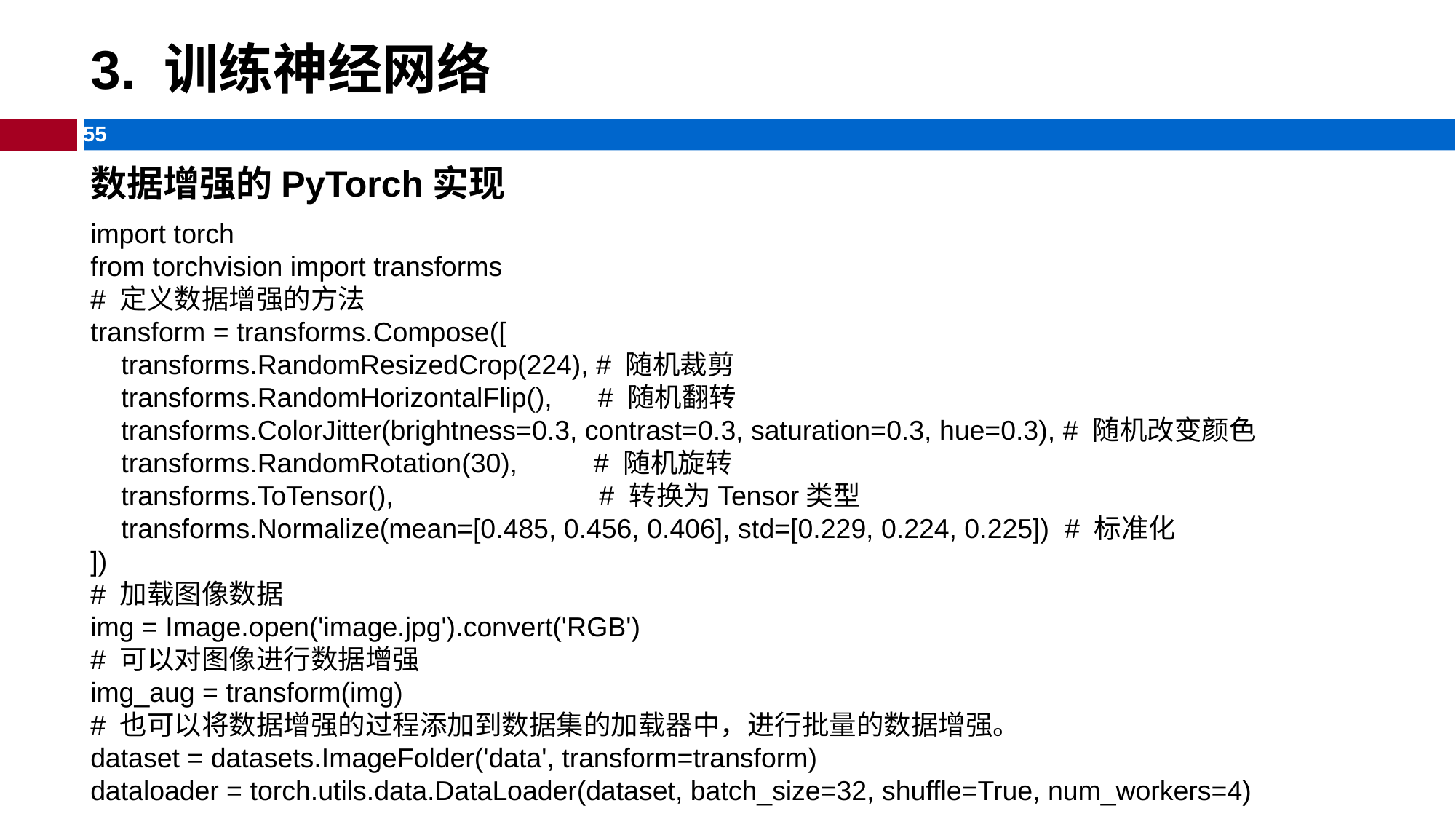

# 3. 训练神经网络
数据增强的PyTorch实现
import torch
from torchvision import transforms
# 定义数据增强的方法
transform = transforms.Compose([
    transforms.RandomResizedCrop(224), # 随机裁剪
    transforms.RandomHorizontalFlip(),      # 随机翻转
    transforms.ColorJitter(brightness=0.3, contrast=0.3, saturation=0.3, hue=0.3), # 随机改变颜色
    transforms.RandomRotation(30),          # 随机旋转
    transforms.ToTensor(),                           # 转换为Tensor类型
    transforms.Normalize(mean=[0.485, 0.456, 0.406], std=[0.229, 0.224, 0.225])  # 标准化
])
# 加载图像数据
img = Image.open('image.jpg').convert('RGB')
# 可以对图像进行数据增强
img_aug = transform(img)
# 也可以将数据增强的过程添加到数据集的加载器中，进行批量的数据增强。
dataset = datasets.ImageFolder('data', transform=transform)
dataloader = torch.utils.data.DataLoader(dataset, batch_size=32, shuffle=True, num_workers=4)